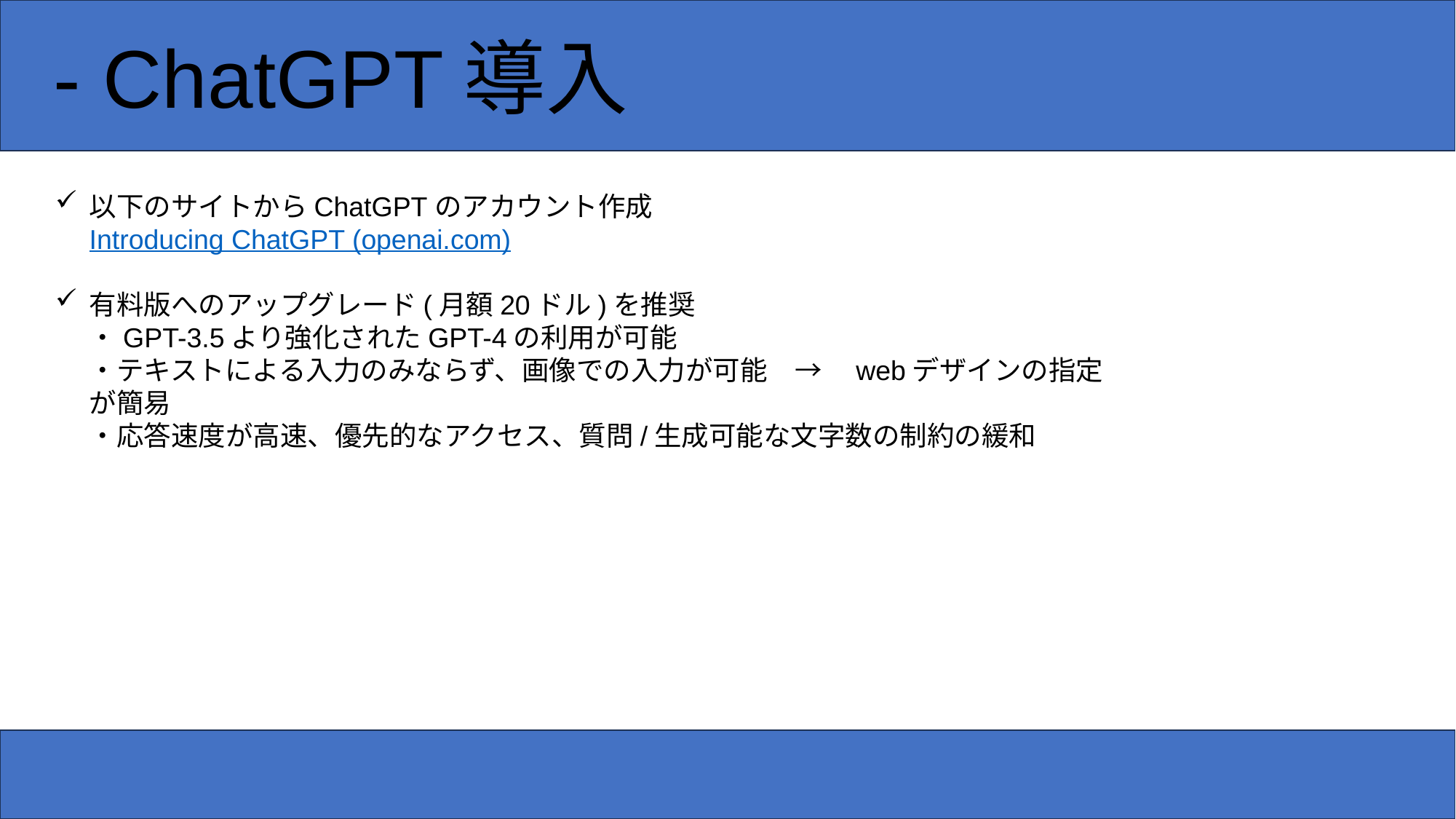

- ChatGPT導入
以下のサイトからChatGPTのアカウント作成
Introducing ChatGPT (openai.com)
有料版へのアップグレード(月額20ドル)を推奨
・GPT-3.5より強化されたGPT-4の利用が可能
・テキストによる入力のみならず、画像での入力が可能　→　webデザインの指定が簡易
・応答速度が高速、優先的なアクセス、質問/生成可能な文字数の制約の緩和